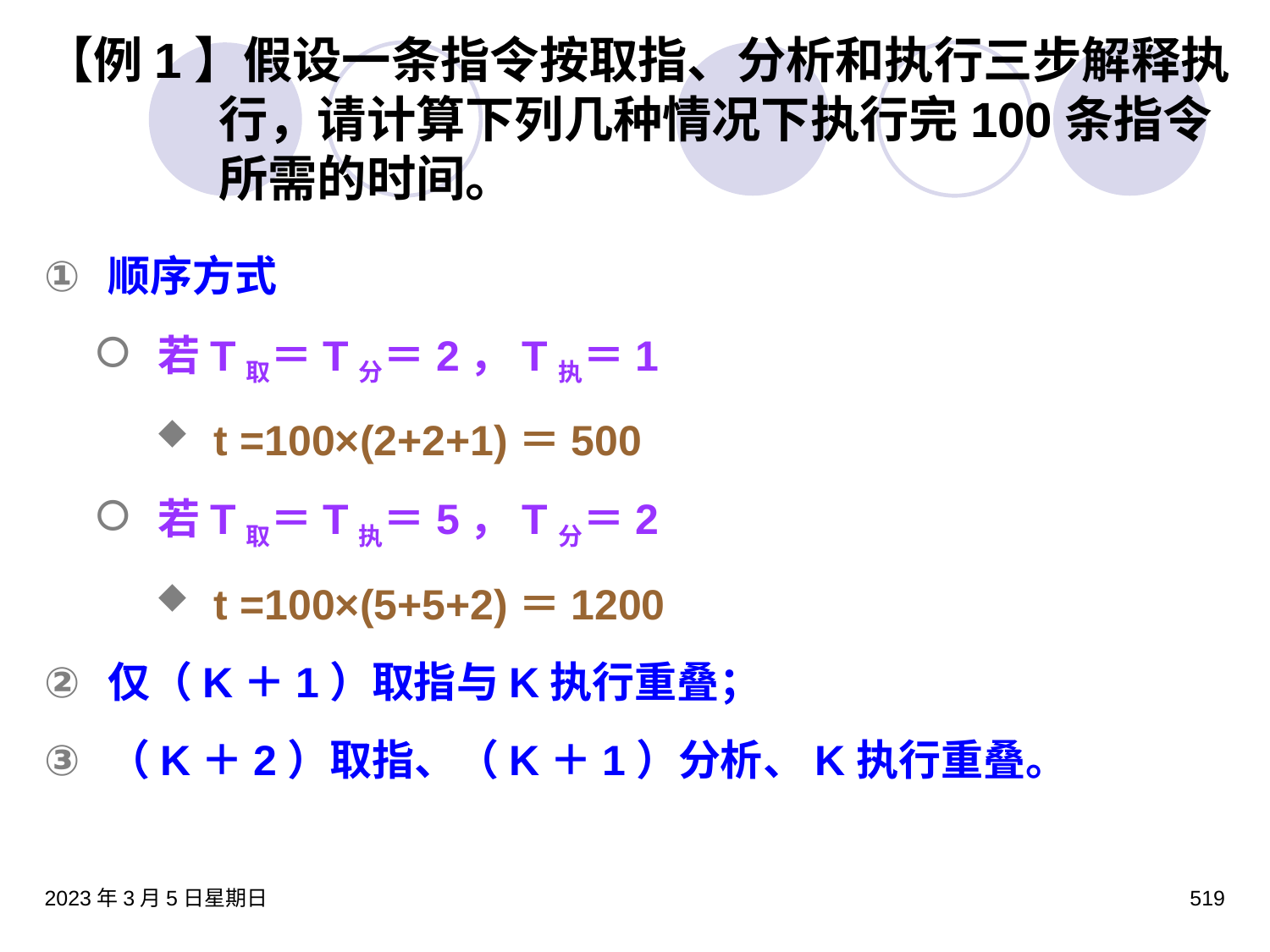

# 【例1】假设一条指令按取指、分析和执行三步解释执行，请计算下列几种情况下执行完100条指令所需的时间。
顺序方式
若T取＝T分＝2，T执＝1
t =100×(2+2+1)＝500
若T取＝T执＝5，T分＝2
t =100×(5+5+2)＝1200
仅（K＋1）取指与K执行重叠；
（K＋2）取指、（K＋1）分析、K执行重叠。
2023年3月5日星期日
519